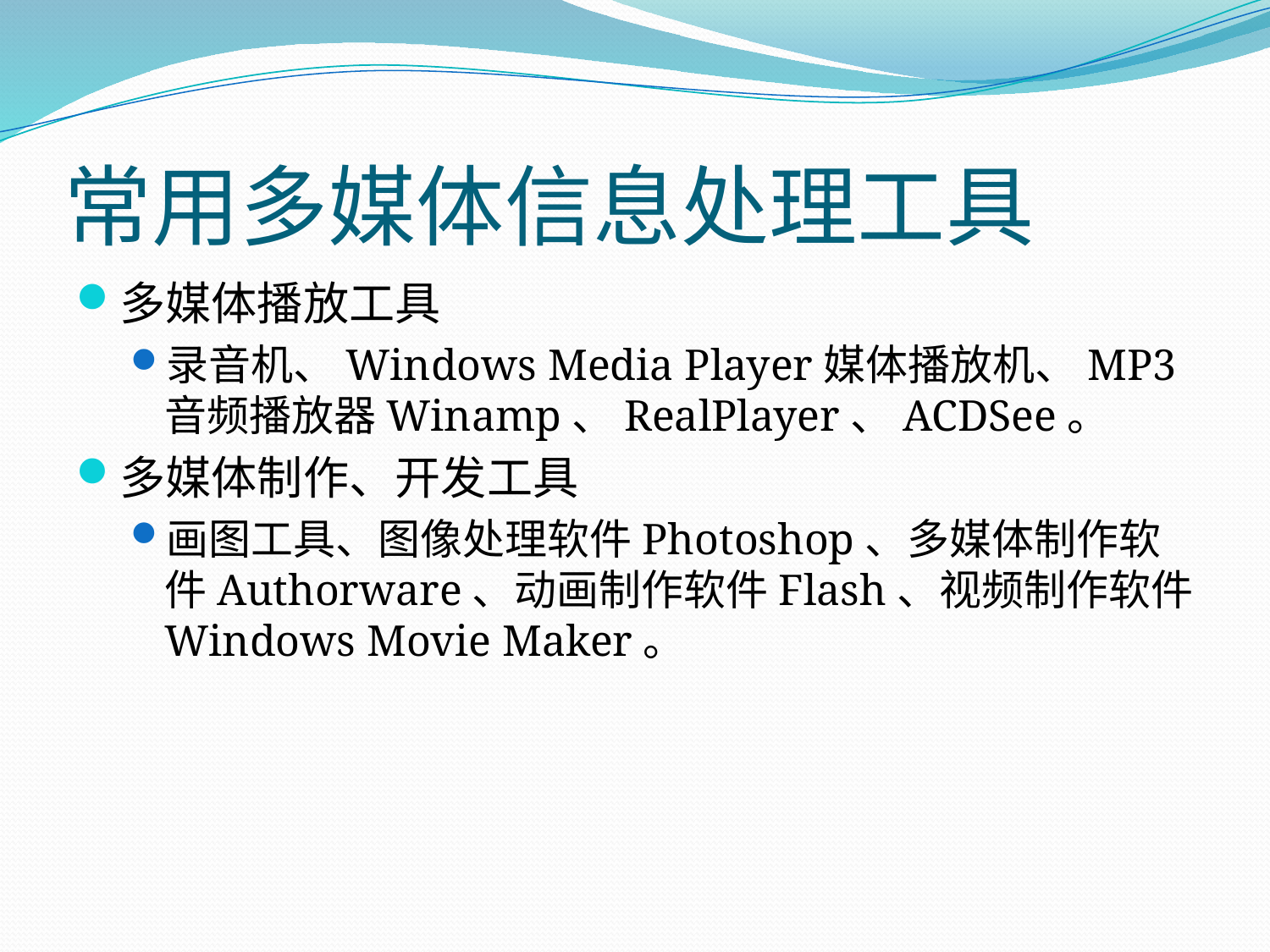

# 常用多媒体信息处理工具
多媒体播放工具
录音机、Windows Media Player媒体播放机、MP3音频播放器Winamp、RealPlayer、ACDSee。
多媒体制作、开发工具
画图工具、图像处理软件Photoshop、多媒体制作软件Authorware、动画制作软件Flash、视频制作软件Windows Movie Maker。